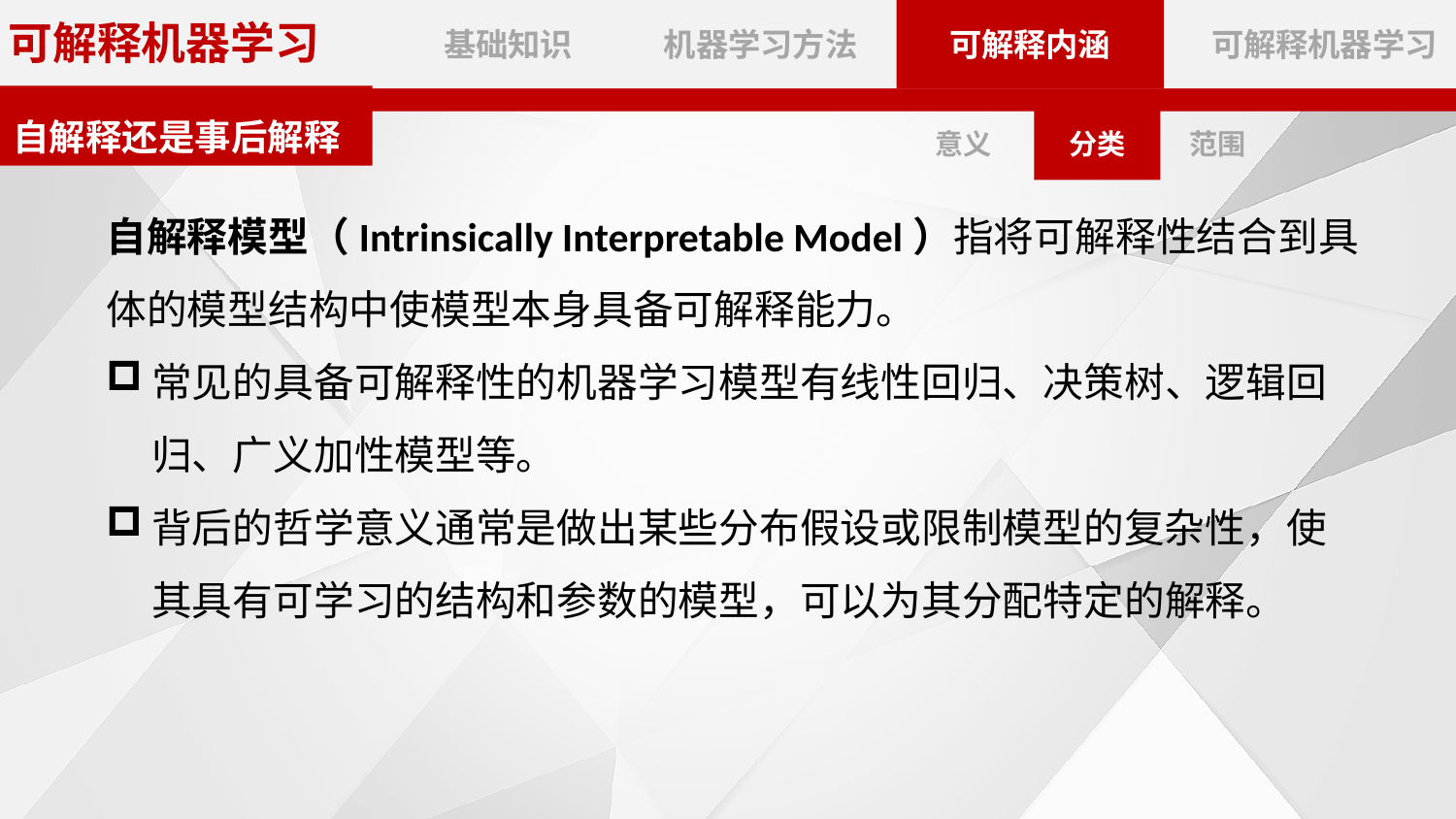

自解释还是事后解释
自解释模型（Intrinsically Interpretable Model）指将可解释性结合到具体的模型结构中使模型本⾝具备可解释能⼒。
常见的具备可解释性的机器学习模型有线性回归、决策树、逻辑回归、广义加性模型等。
背后的哲学意义通常是做出某些分布假设或限制模型的复杂性，使其具有可学习的结构和参数的模型，可以为其分配特定的解释。